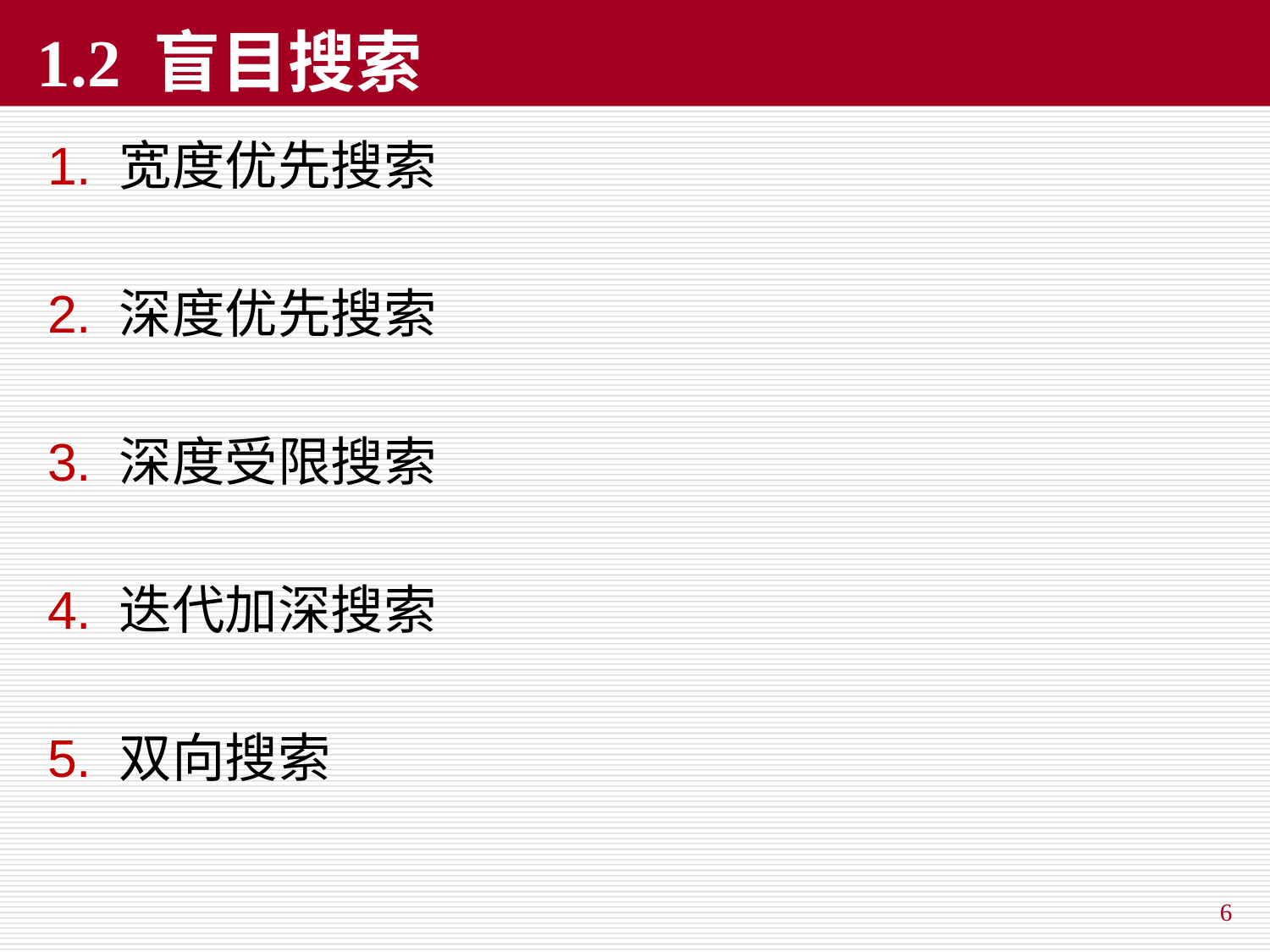

# 1.2 盲目搜索
宽度优先搜索

深度优先搜索

深度受限搜索

迭代加深搜索

双向搜索

6